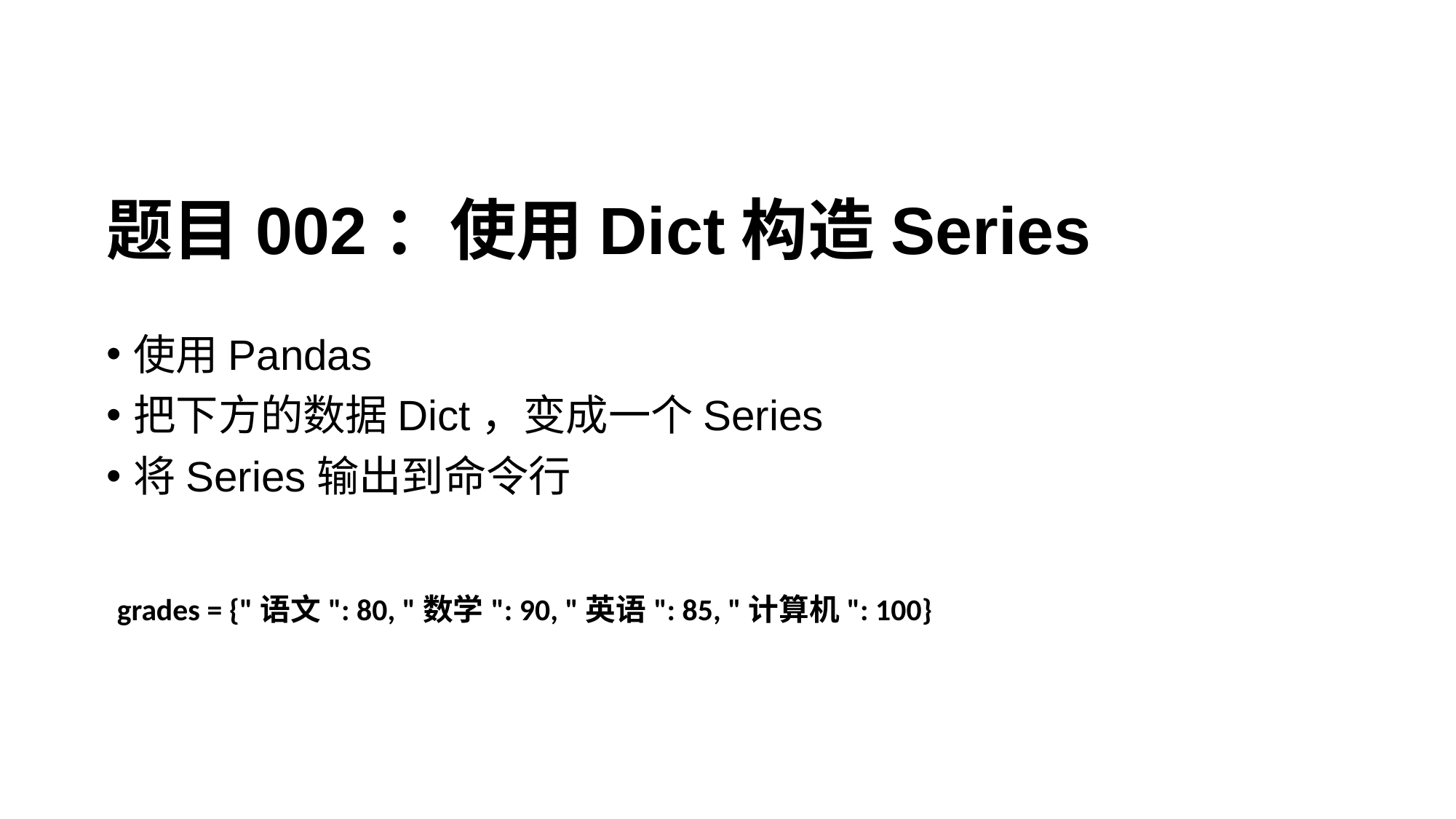

# 题目002：使用Dict构造Series
使用Pandas
把下方的数据Dict，变成一个Series
将Series输出到命令行
grades = {"语文": 80, "数学": 90, "英语": 85, "计算机": 100}